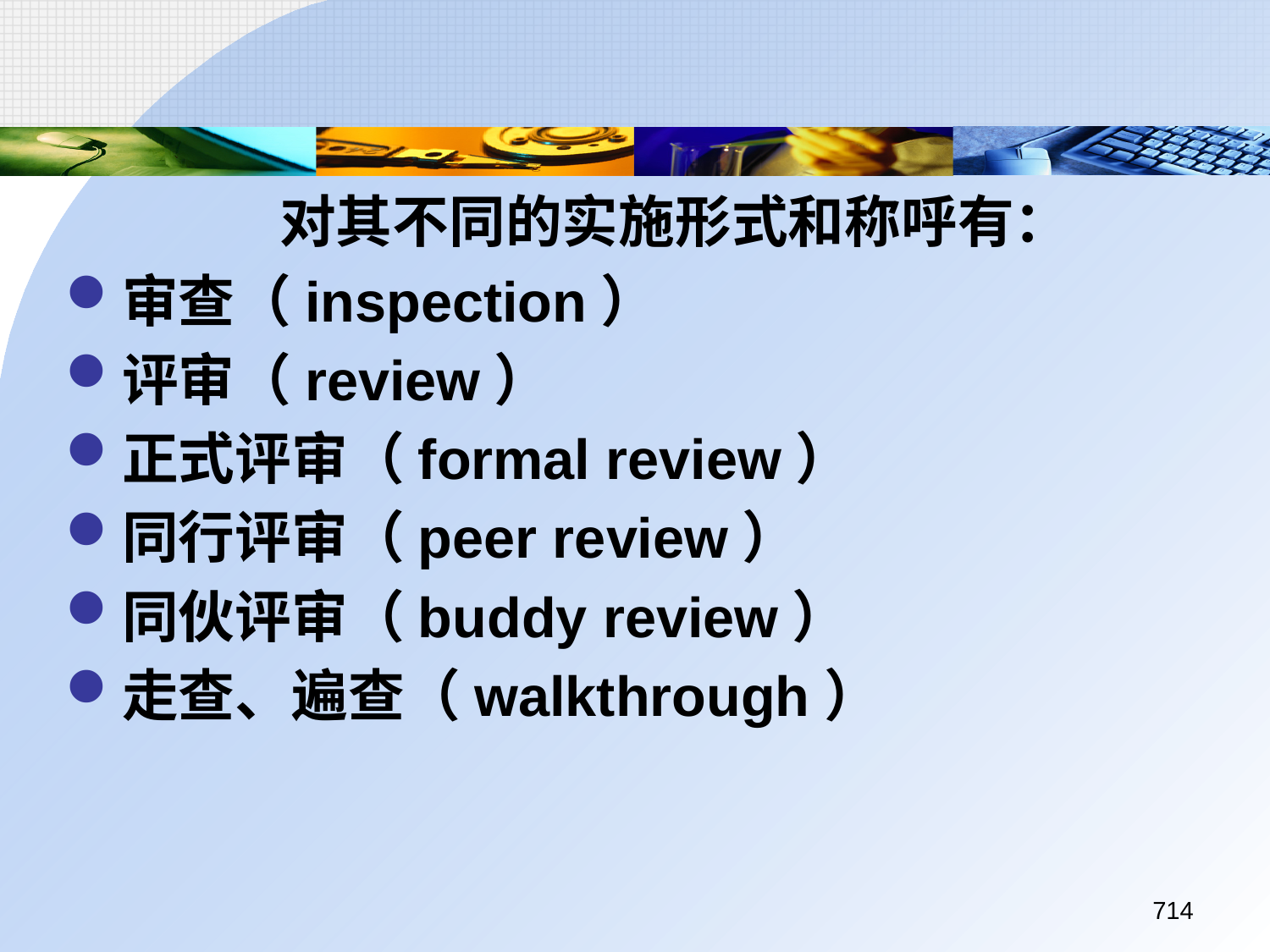

对其不同的实施形式和称呼有：
审查（inspection）
评审（review）
正式评审（formal review）
同行评审（peer review）
同伙评审（buddy review）
走查、遍查（walkthrough）

714